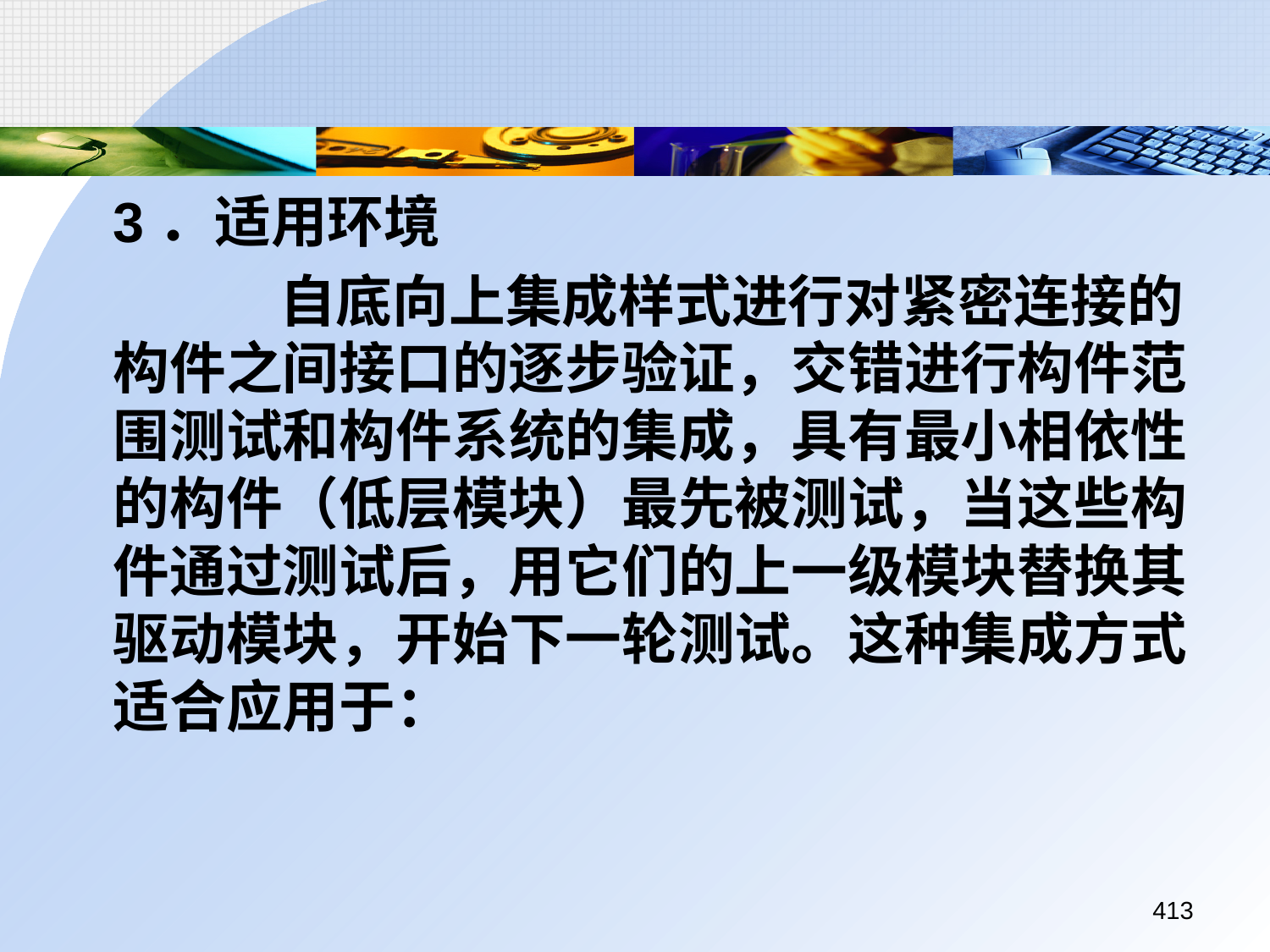

3．适用环境
		  自底向上集成样式进行对紧密连接的构件之间接口的逐步验证，交错进行构件范围测试和构件系统的集成，具有最小相依性的构件（低层模块）最先被测试，当这些构件通过测试后，用它们的上一级模块替换其驱动模块，开始下一轮测试。这种集成方式适合应用于：
413